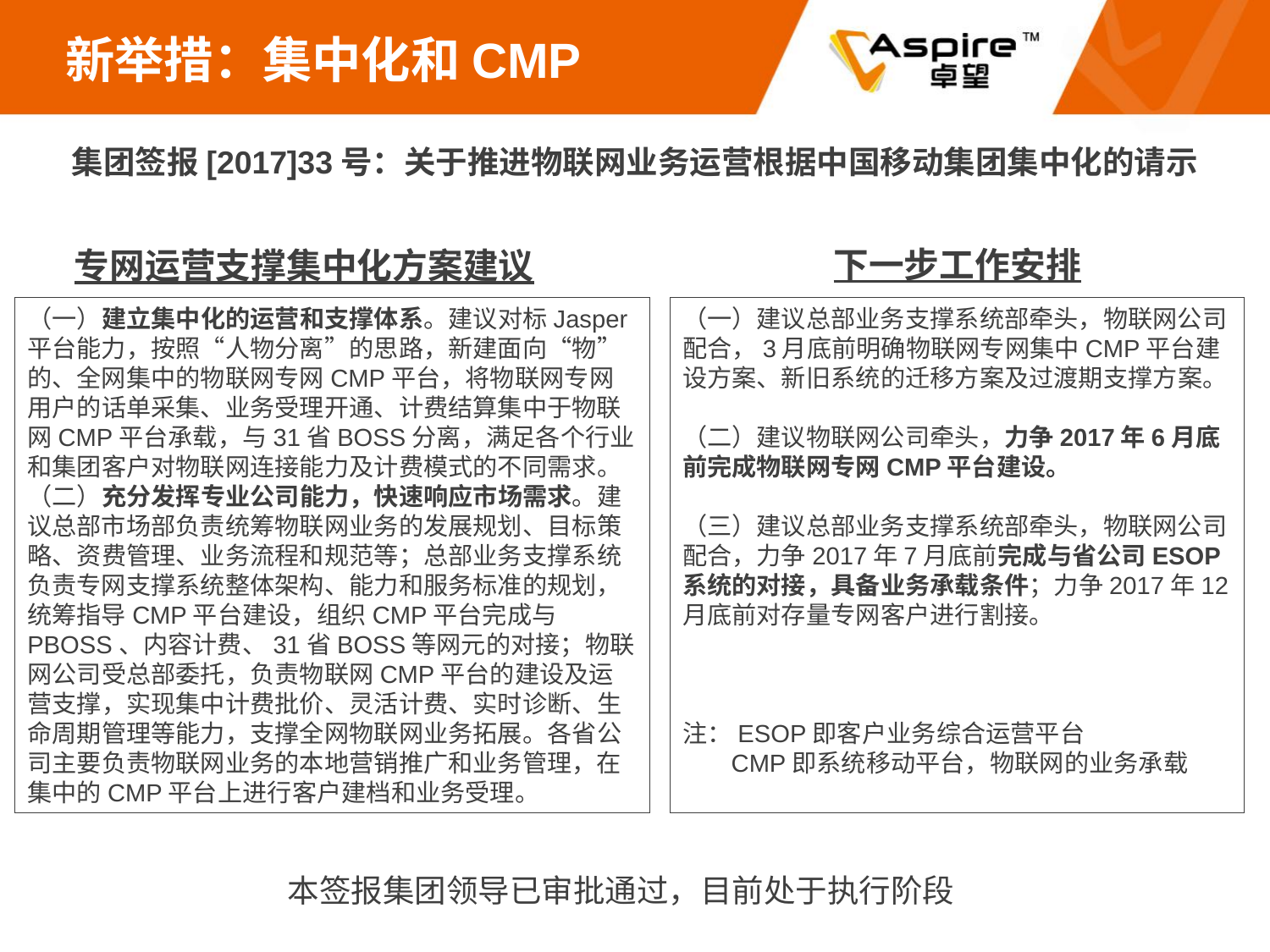

# 新举措：集中化和CMP
集团签报[2017]33号：关于推进物联网业务运营根据中国移动集团集中化的请示
下一步工作安排
专网运营支撑集中化方案建议
（一）建立集中化的运营和支撑体系。建议对标Jasper平台能力，按照“人物分离”的思路，新建面向“物”的、全网集中的物联网专网CMP平台，将物联网专网用户的话单采集、业务受理开通、计费结算集中于物联网CMP平台承载，与31省BOSS分离，满足各个行业和集团客户对物联网连接能力及计费模式的不同需求。
（二）充分发挥专业公司能力，快速响应市场需求。建议总部市场部负责统筹物联网业务的发展规划、目标策略、资费管理、业务流程和规范等；总部业务支撑系统负责专网支撑系统整体架构、能力和服务标准的规划，统筹指导CMP平台建设，组织CMP平台完成与PBOSS、内容计费、31省BOSS等网元的对接；物联网公司受总部委托，负责物联网CMP平台的建设及运营支撑，实现集中计费批价、灵活计费、实时诊断、生命周期管理等能力，支撑全网物联网业务拓展。各省公司主要负责物联网业务的本地营销推广和业务管理，在集中的CMP平台上进行客户建档和业务受理。
（一）建议总部业务支撑系统部牵头，物联网公司配合，3月底前明确物联网专网集中CMP平台建设方案、新旧系统的迁移方案及过渡期支撑方案。

（二）建议物联网公司牵头，力争2017年6月底前完成物联网专网CMP平台建设。

（三）建议总部业务支撑系统部牵头，物联网公司配合，力争2017年7月底前完成与省公司ESOP系统的对接，具备业务承载条件；力争2017年12月底前对存量专网客户进行割接。

注：ESOP即客户业务综合运营平台
       CMP即系统移动平台，物联网的业务承载

本签报集团领导已审批通过，目前处于执行阶段